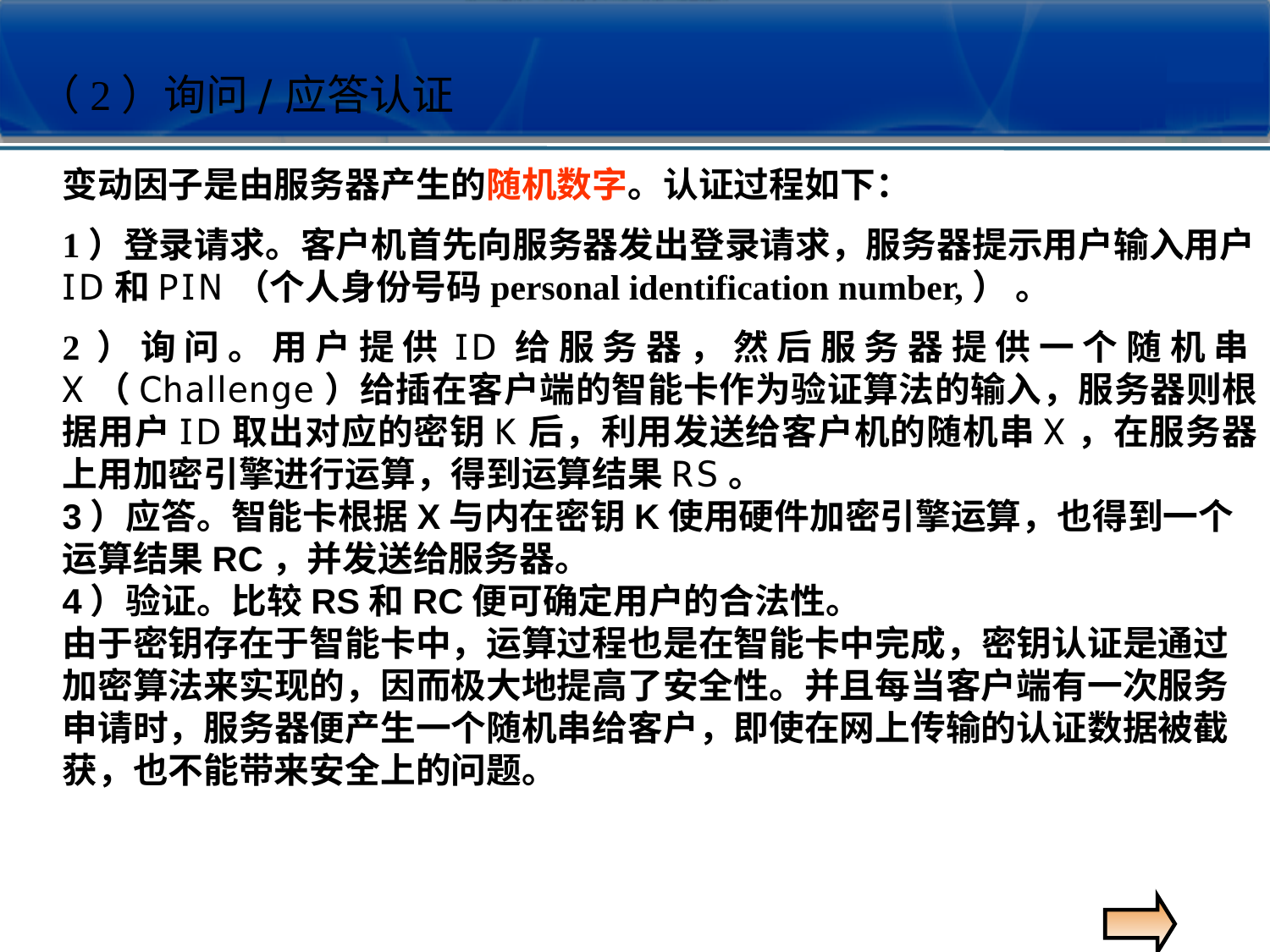

（2）询问/应答认证
变动因子是由服务器产生的随机数字。认证过程如下：
1）登录请求。客户机首先向服务器发出登录请求，服务器提示用户输入用户ID和PIN（个人身份号码personal identification number,） 。
2）询问。用户提供ID给服务器，然后服务器提供一个随机串X（Challenge）给插在客户端的智能卡作为验证算法的输入，服务器则根据用户ID取出对应的密钥K后，利用发送给客户机的随机串X，在服务器上用加密引擎进行运算，得到运算结果RS。
3）应答。智能卡根据X与内在密钥K使用硬件加密引擎运算，也得到一个运算结果RC，并发送给服务器。
4）验证。比较RS和RC便可确定用户的合法性。
由于密钥存在于智能卡中，运算过程也是在智能卡中完成，密钥认证是通过加密算法来实现的，因而极大地提高了安全性。并且每当客户端有一次服务申请时，服务器便产生一个随机串给客户，即使在网上传输的认证数据被截获，也不能带来安全上的问题。